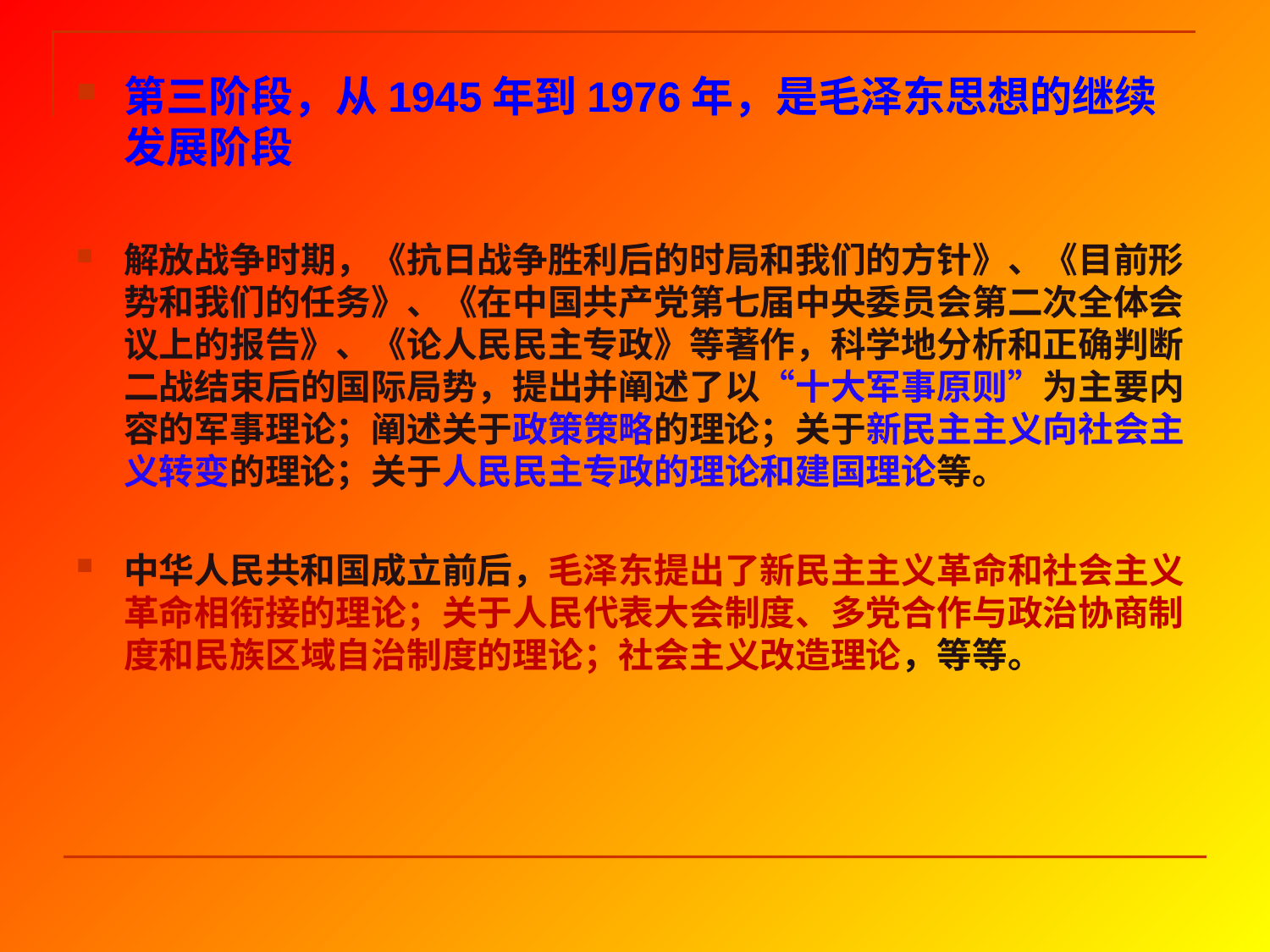

第三阶段，从1945年到1976年，是毛泽东思想的继续发展阶段

解放战争时期，《抗日战争胜利后的时局和我们的方针》、《目前形势和我们的任务》、《在中国共产党第七届中央委员会第二次全体会议上的报告》、《论人民民主专政》等著作，科学地分析和正确判断二战结束后的国际局势，提出并阐述了以“十大军事原则”为主要内容的军事理论；阐述关于政策策略的理论；关于新民主主义向社会主义转变的理论；关于人民民主专政的理论和建国理论等。

中华人民共和国成立前后，毛泽东提出了新民主主义革命和社会主义革命相衔接的理论；关于人民代表大会制度、多党合作与政治协商制度和民族区域自治制度的理论；社会主义改造理论，等等。